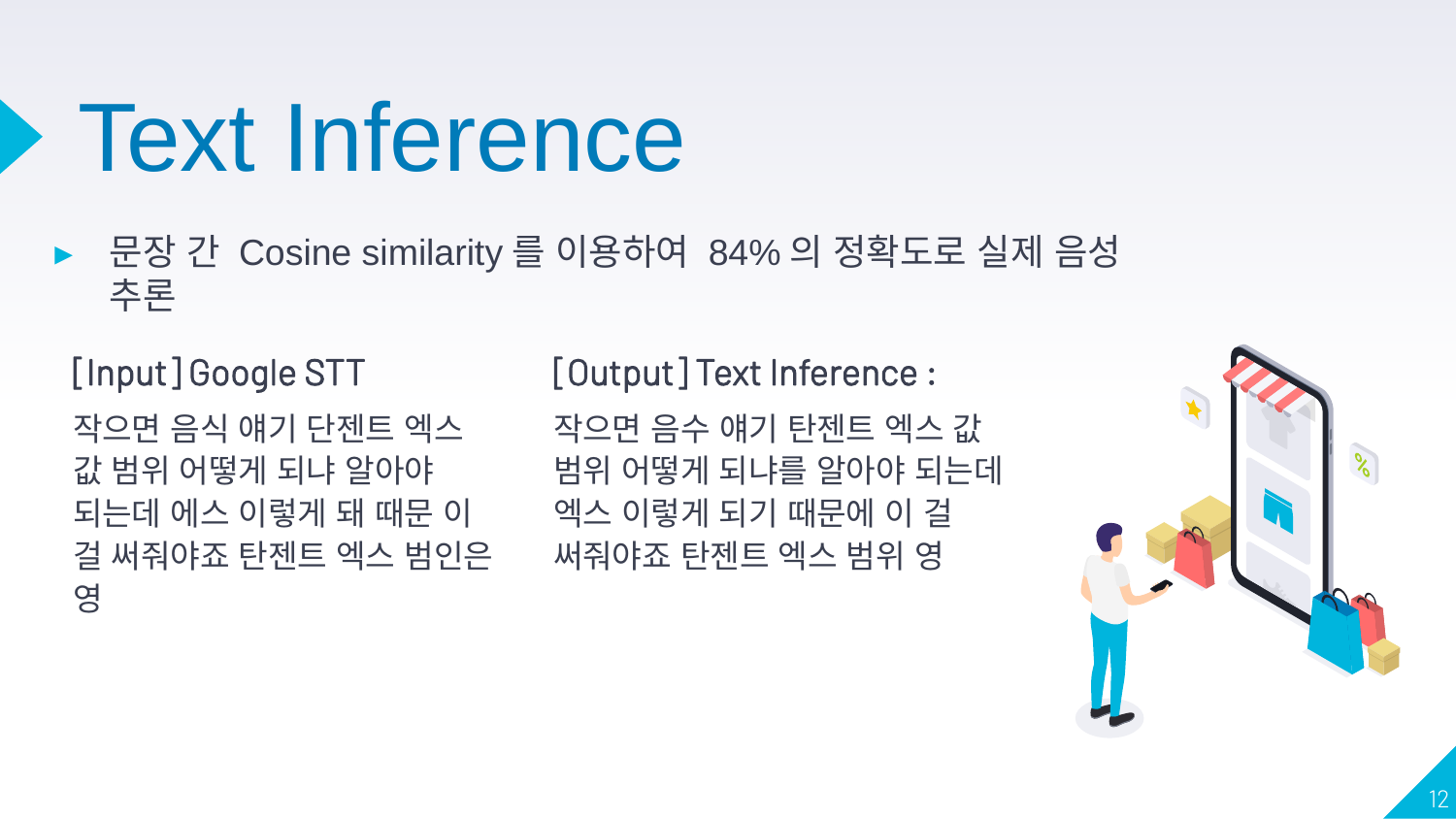

# Text Inference
문장 간 Cosine similarity를 이용하여 84%의 정확도로 실제 음성 추론

[Input] Google STT
작으면 음식 얘기 단젠트 엑스 값 범위 어떻게 되냐 알아야 되는데 에스 이렇게 돼 때문 이 걸 써줘야죠 탄젠트 엑스 범인은 영
[Output] Text Inference :
작으면 음수 얘기 탄젠트 엑스 값 범위 어떻게 되냐를 알아야 되는데 엑스 이렇게 되기 때문에 이 걸 써줘야죠 탄젠트 엑스 범위 영
12